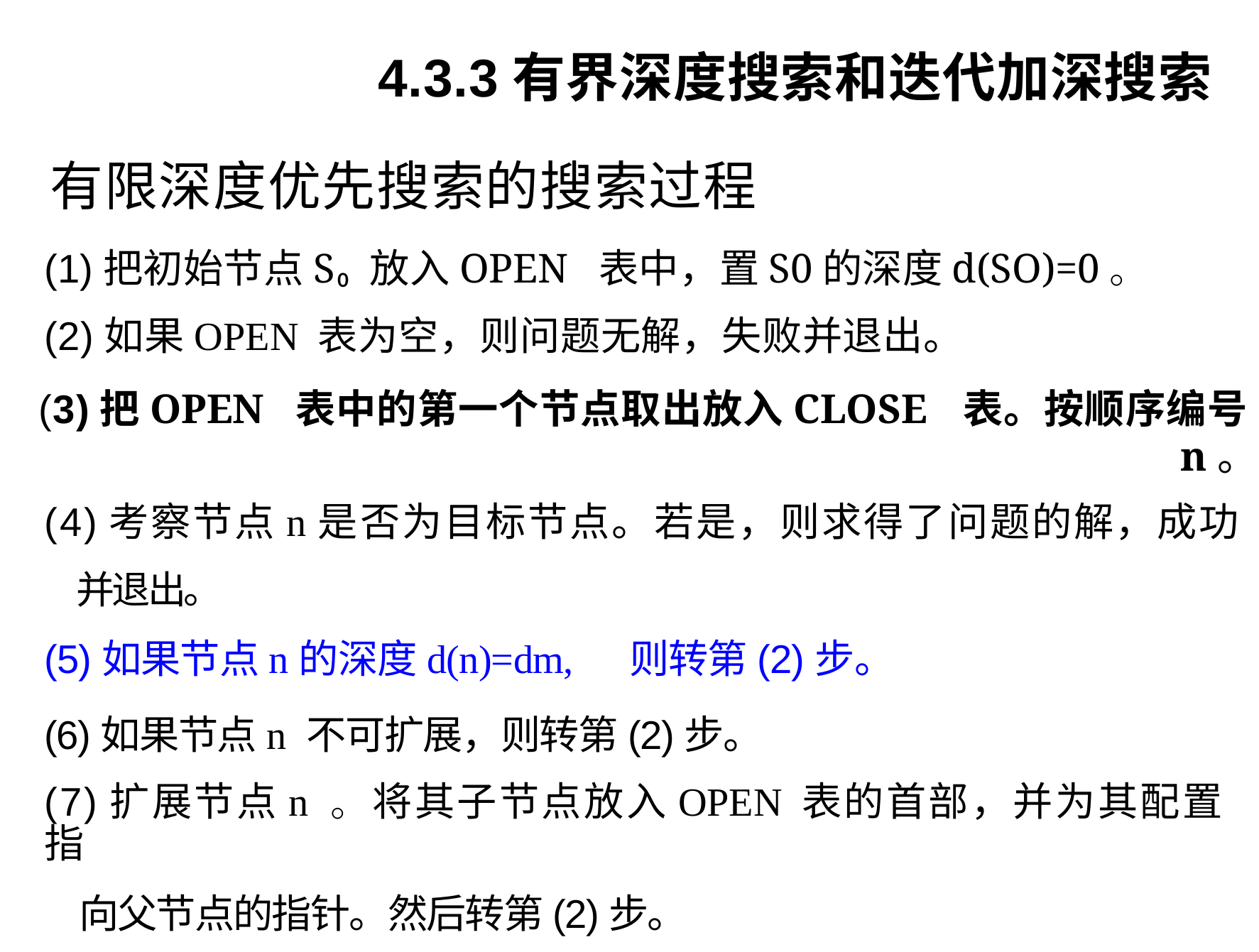

4.3.3有界深度搜索和迭代加深搜索

有限深度优先搜索的搜索过程

(1)把初始节点S₀ 放入OPEN 表中，置S0的深度d(SO)=0。
(2)如果OPEN 表为空，则问题无解，失败并退出。
(3)把OPEN 表中的第一个节点取出放入CLOSE 表。按顺序编号n。
(4)考察节点n是否为目标节点。若是，则求得了问题的解，成功
并退出。
(5)如果节点n的深度d(n)=dm,    则转第(2)步。

(6)如果节点n 不可扩展，则转第(2)步。
(7)扩展节点n 。将其子节点放入OPEN 表的首部，并为其配置指
向父节点的指针。然后转第(2)步。

58
2024/7/2